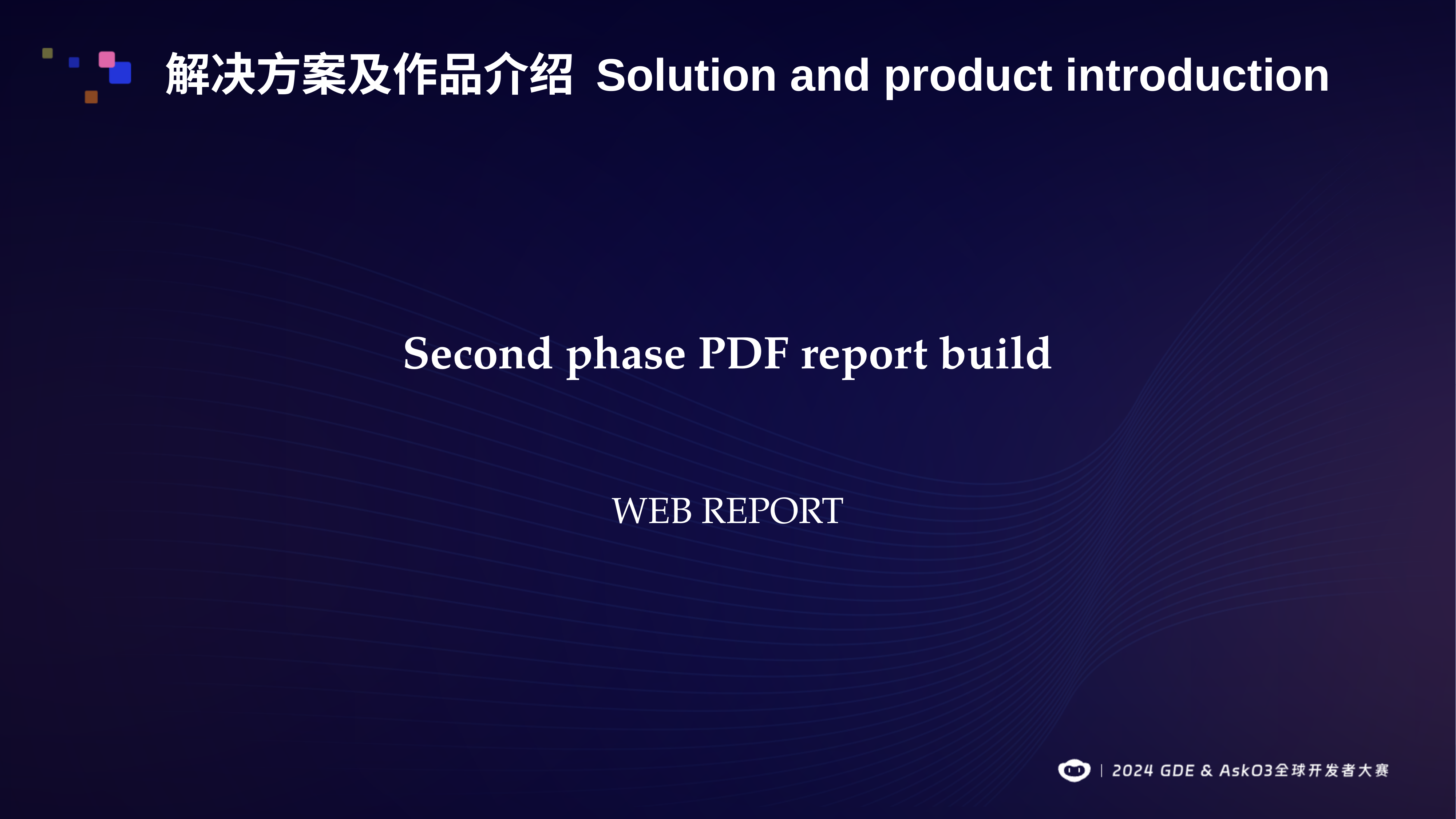

解决方案及作品介绍 Solution and product introduction
Second phase PDF report build

WEB REPORT